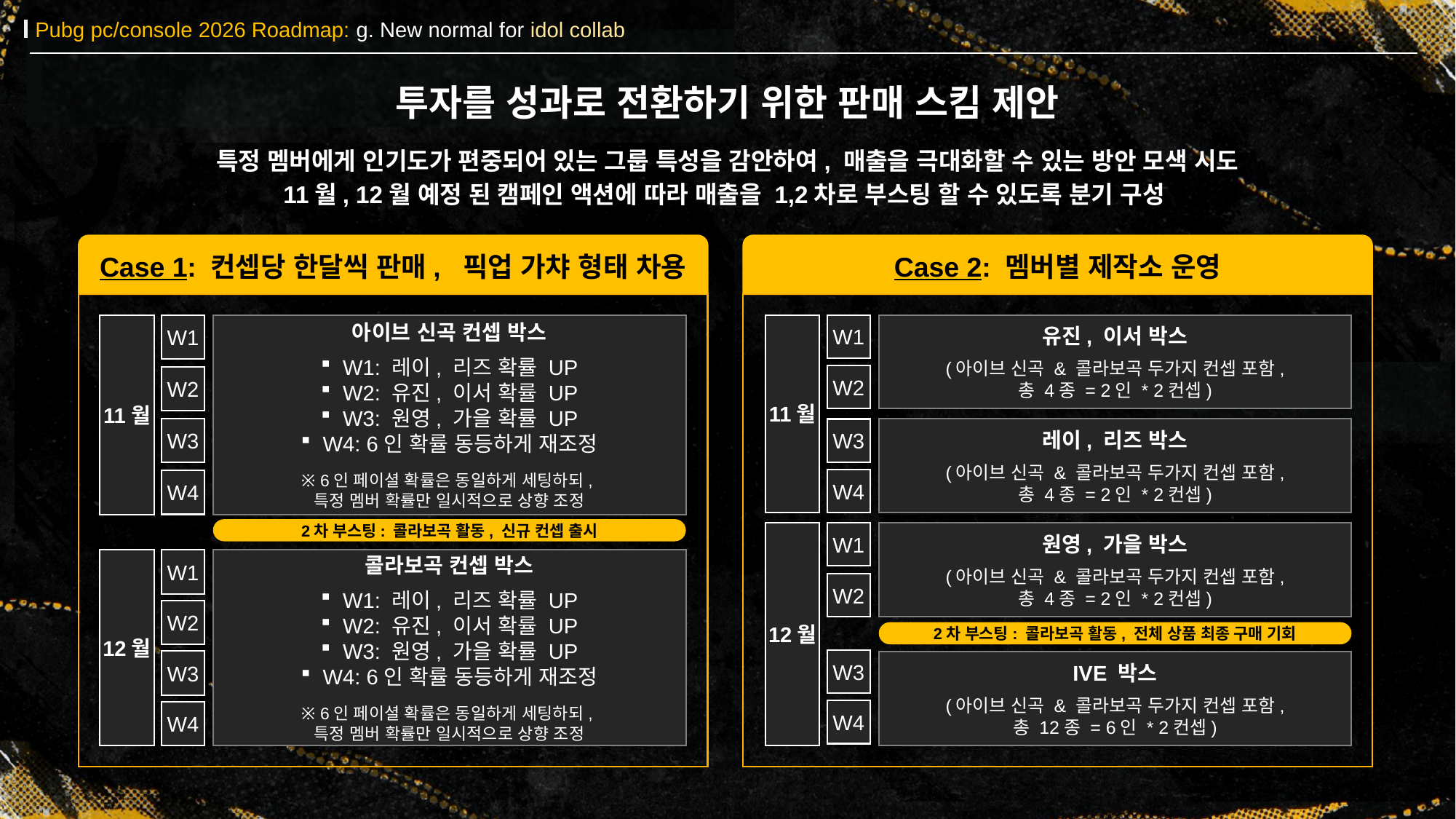

Pubg pc/console 2026 Roadmap: g. New normal for idol collab
투자를 성과로 전환하기 위한 판매 스킴 제안
특정 멤버에게 인기도가 편중되어 있는 그룹 특성을 감안하여, 매출을 극대화할 수 있는 방안 모색 시도
11월, 12월 예정 된 캠페인 액션에 따라 매출을 1,2차로 부스팅 할 수 있도록 분기 구성
Case 1: 컨셉당 한달씩 판매,  픽업 가챠 형태 차용
Case 2: 멤버별 제작소 운영

11월
W1
아이브 신곡 컨셉 박스
W1: 레이, 리즈 확률 UP
W2: 유진, 이서 확률 UP
W3: 원영, 가을 확률 UP
W4: 6인 확률 동등하게 재조정

※ 6인 페이셜 확률은 동일하게 세팅하되,
특정 멤버 확률만 일시적으로 상향 조정
W2
W3
W4
11월
W1
유진, 이서 박스
(아이브 신곡 & 콜라보곡 두가지 컨셉 포함,
총 4종 = 2인 * 2컨셉)
W2
레이, 리즈 박스
(아이브 신곡 & 콜라보곡 두가지 컨셉 포함,
총 4종 = 2인 * 2컨셉)
W3
W4
2차 부스팅: 콜라보곡 활동, 신규 컨셉 출시
12월
원영, 가을 박스
(아이브 신곡 & 콜라보곡 두가지 컨셉 포함,
총 4종 = 2인 * 2컨셉)
W1
W2
12월
W1
콜라보곡 컨셉 박스
W1: 레이, 리즈 확률 UP
W2: 유진, 이서 확률 UP
W3: 원영, 가을 확률 UP
W4: 6인 확률 동등하게 재조정

※ 6인 페이셜 확률은 동일하게 세팅하되,
특정 멤버 확률만 일시적으로 상향 조정
W2
2차 부스팅: 콜라보곡 활동, 전체 상품 최종 구매 기회
W3
IVE 박스
(아이브 신곡 & 콜라보곡 두가지 컨셉 포함,
총 12종 = 6인 * 2컨셉)
W4
W3
W4